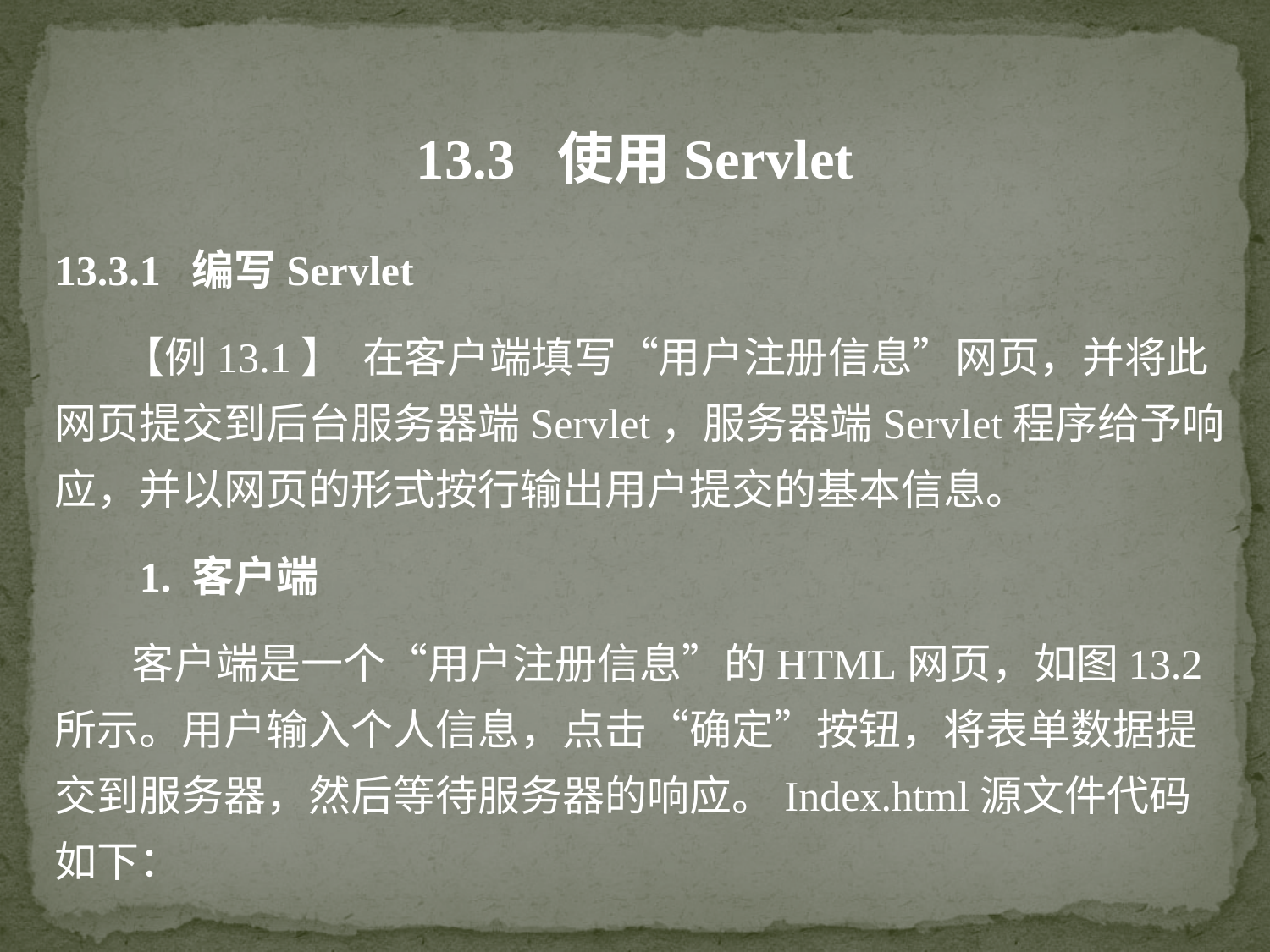

13.3  使用Servlet
13.3.1  编写Servlet
      【例13.1】  在客户端填写“用户注册信息”网页，并将此网页提交到后台服务器端Servlet，服务器端Servlet程序给予响应，并以网页的形式按行输出用户提交的基本信息。
        1. 客户端
       客户端是一个“用户注册信息”的HTML网页，如图13.2所示。用户输入个人信息，点击“确定”按钮，将表单数据提交到服务器，然后等待服务器的响应。Index.html源文件代码如下：